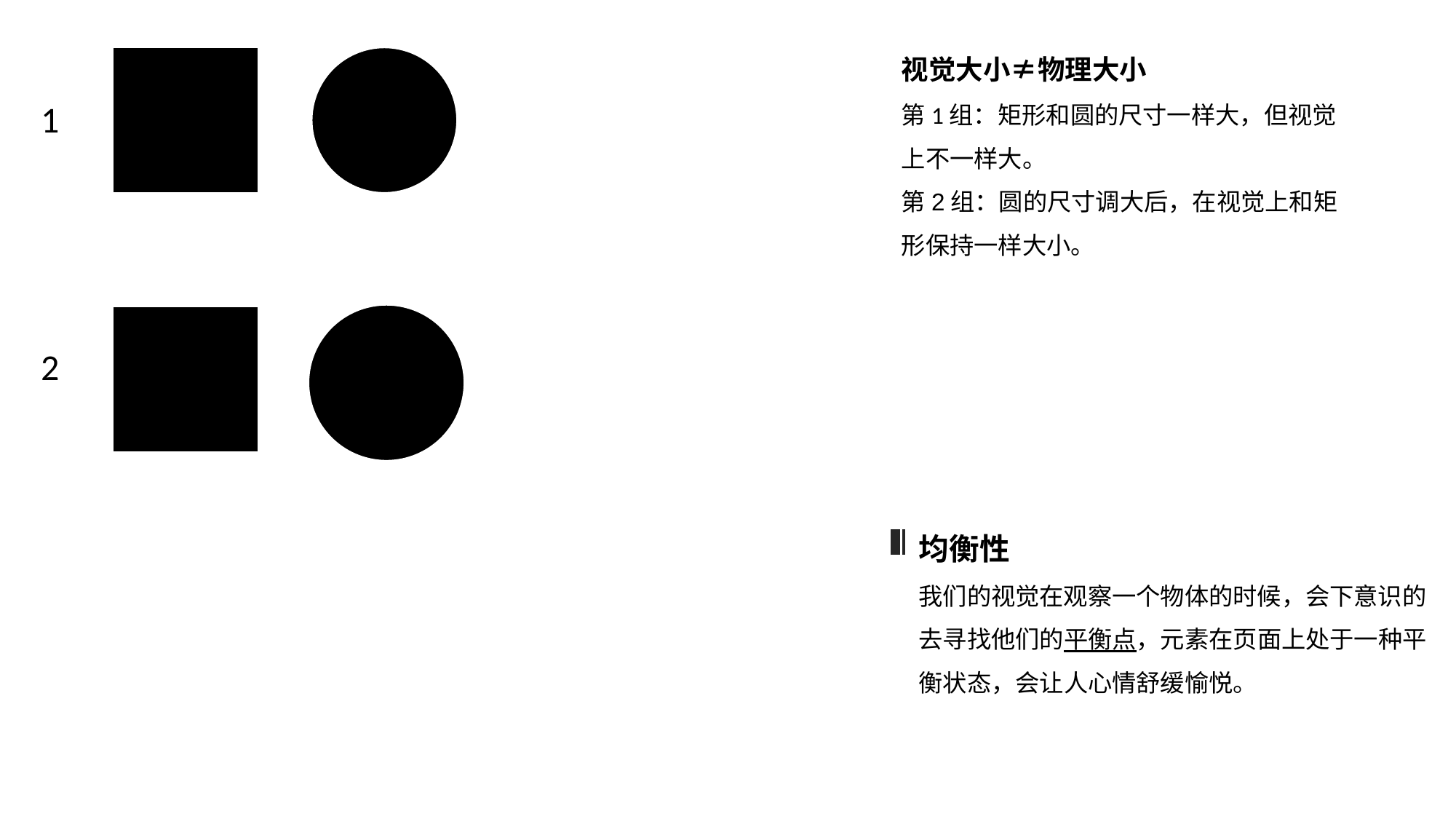

视觉大小≠物理大小
第1组：矩形和圆的尺寸一样大，但视觉上不一样大。
第2组：圆的尺寸调大后，在视觉上和矩形保持一样大小。

1

2
均衡性
我们的视觉在观察一个物体的时候，会下意识的去寻找他们的平衡点，元素在页面上处于一种平衡状态，会让人心情舒缓愉悦。